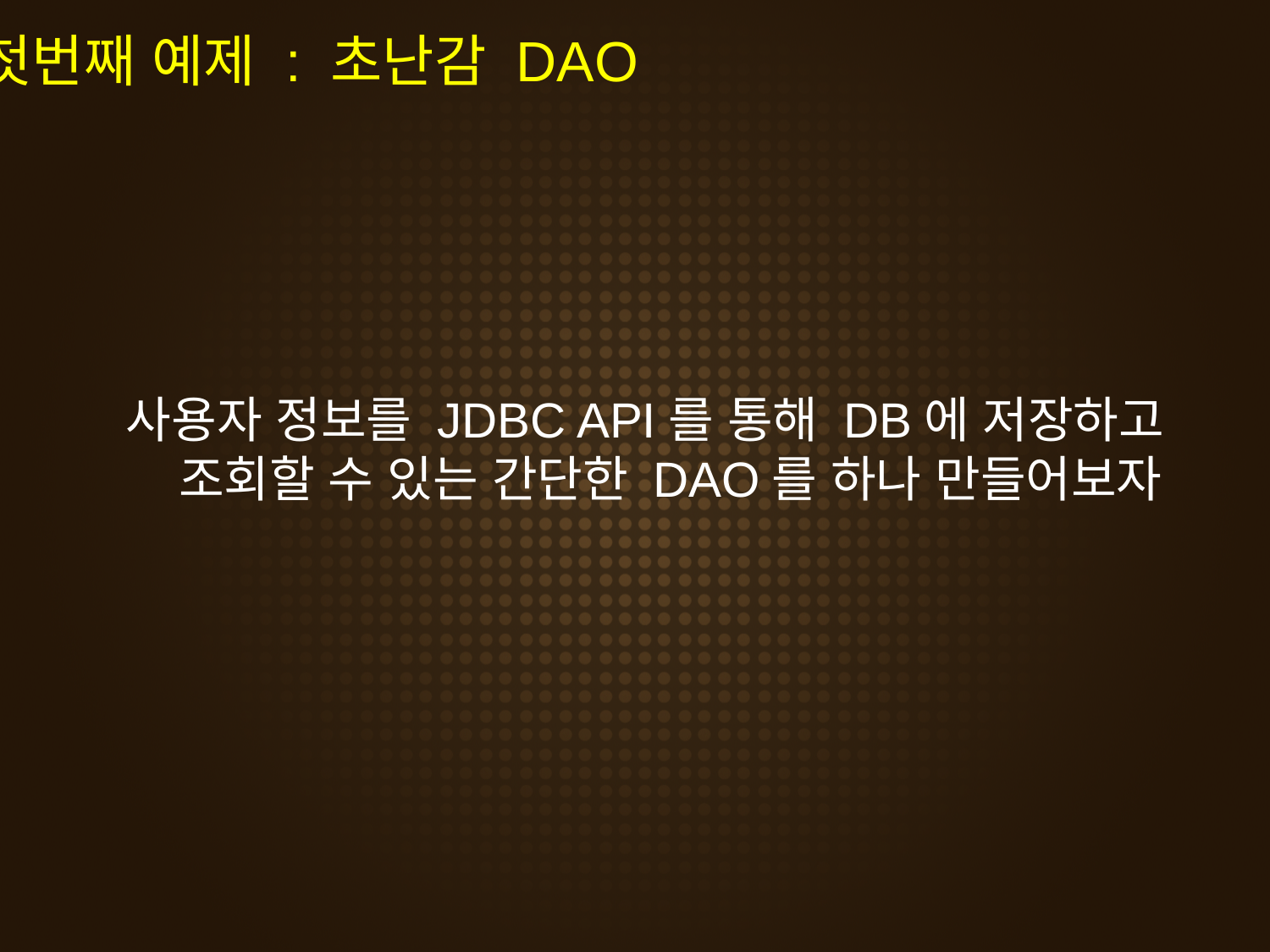

첫번째 예제 : 초난감 DAO
사용자 정보를 JDBC API를 통해 DB에 저장하고 조회할 수 있는 간단한 DAO를 하나 만들어보자